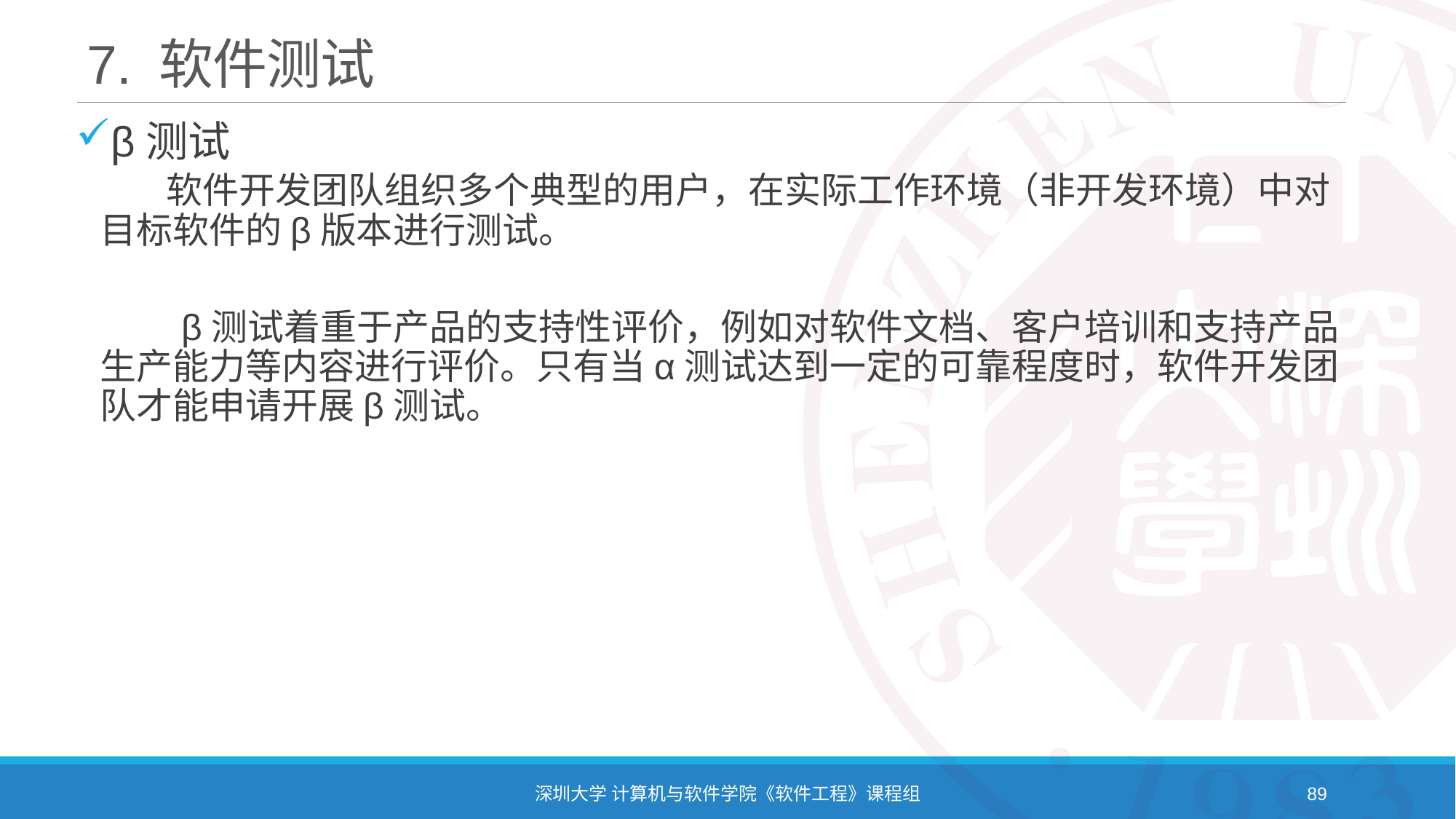

# 7. 软件测试
β测试
       软件开发团队组织多个典型的用户，在实际工作环境（非开发环境）中对目标软件的β版本进行测试。

        β测试着重于产品的支持性评价，例如对软件文档、客户培训和支持产品生产能力等内容进行评价。只有当α测试达到一定的可靠程度时，软件开发团队才能申请开展β测试。

深圳大学 计算机与软件学院《软件工程》课程组
89